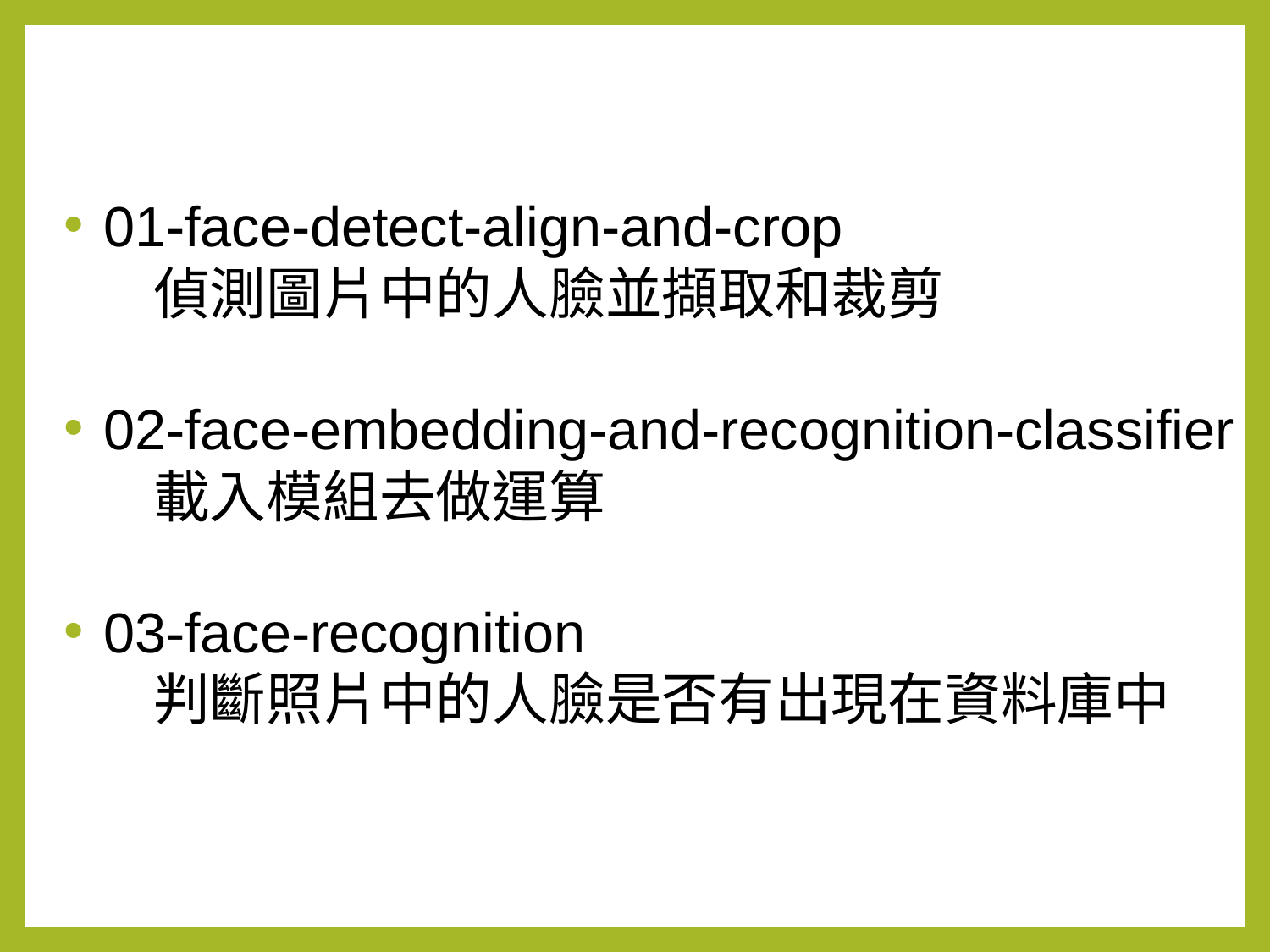

01-face-detect-align-and-crop
      偵測圖片中的人臉並擷取和裁剪

02-face-embedding-and-recognition-classifier
      載入模組去做運算

03-face-recognition
      判斷照片中的人臉是否有出現在資料庫中